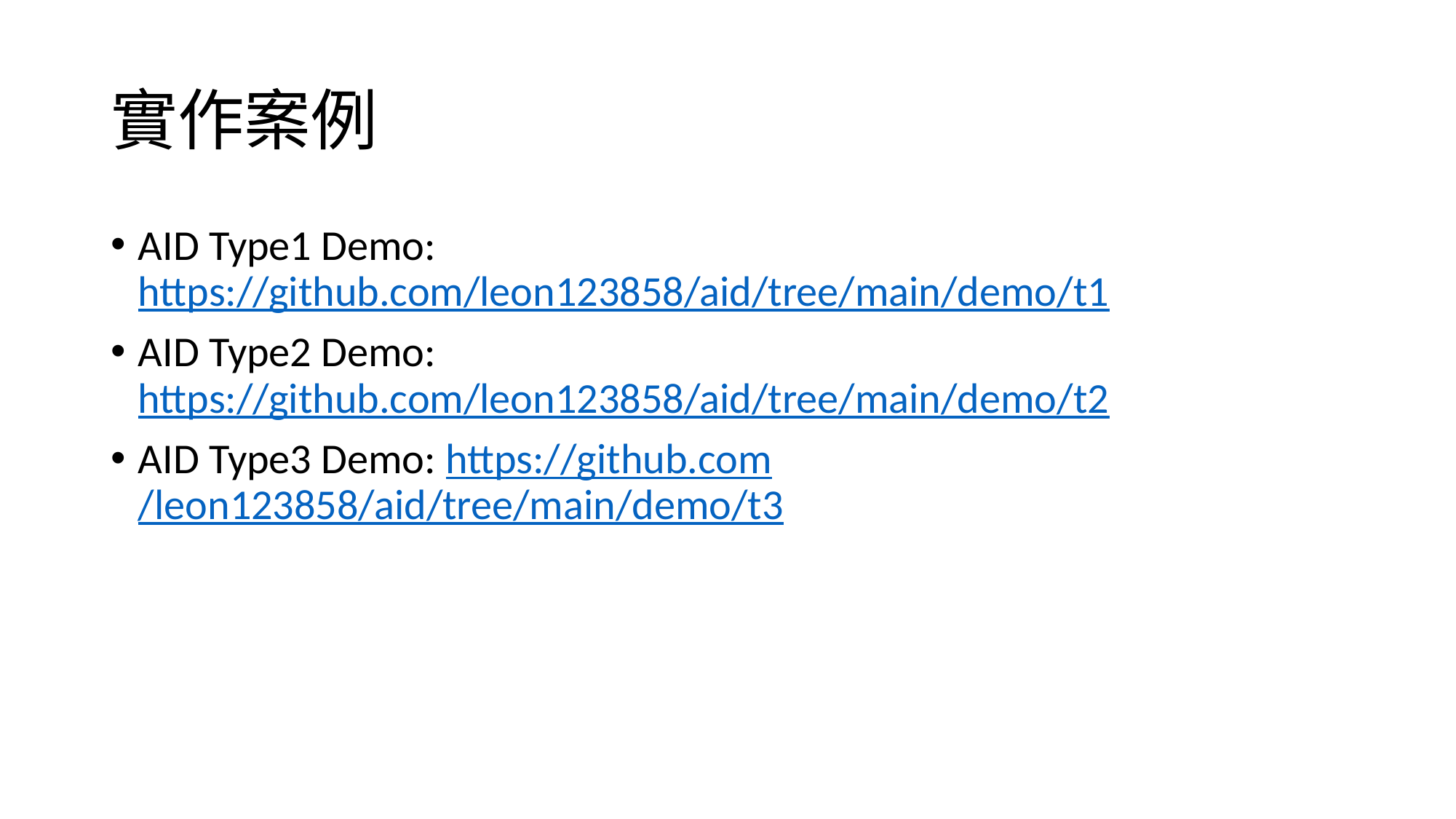

# 實作案例
AID Type1 Demo: https://github.com/leon123858/aid/tree/main/demo/t1
AID Type2 Demo: https://github.com/leon123858/aid/tree/main/demo/t2
AID Type3 Demo: https://github.com/leon123858/aid/tree/main/demo/t3